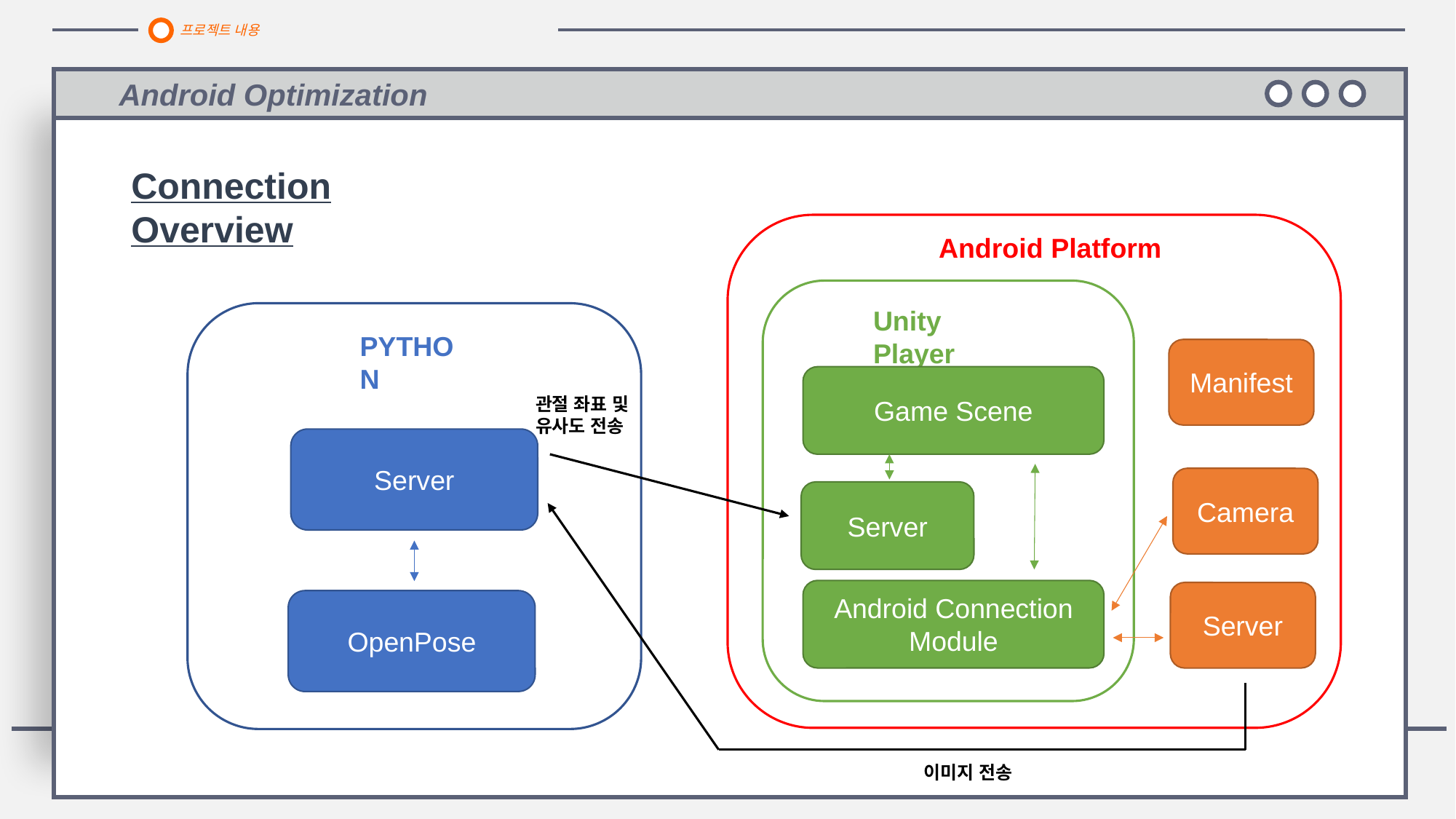

프로젝트 내용

Android Optimization

Connection Overview

Android Platform

Unity Player

PYTHON
Manifest
Game Scene
관절 좌표 및 유사도 전송
Server
Camera
Server
Android Connection Module
Server
OpenPose
이미지 전송